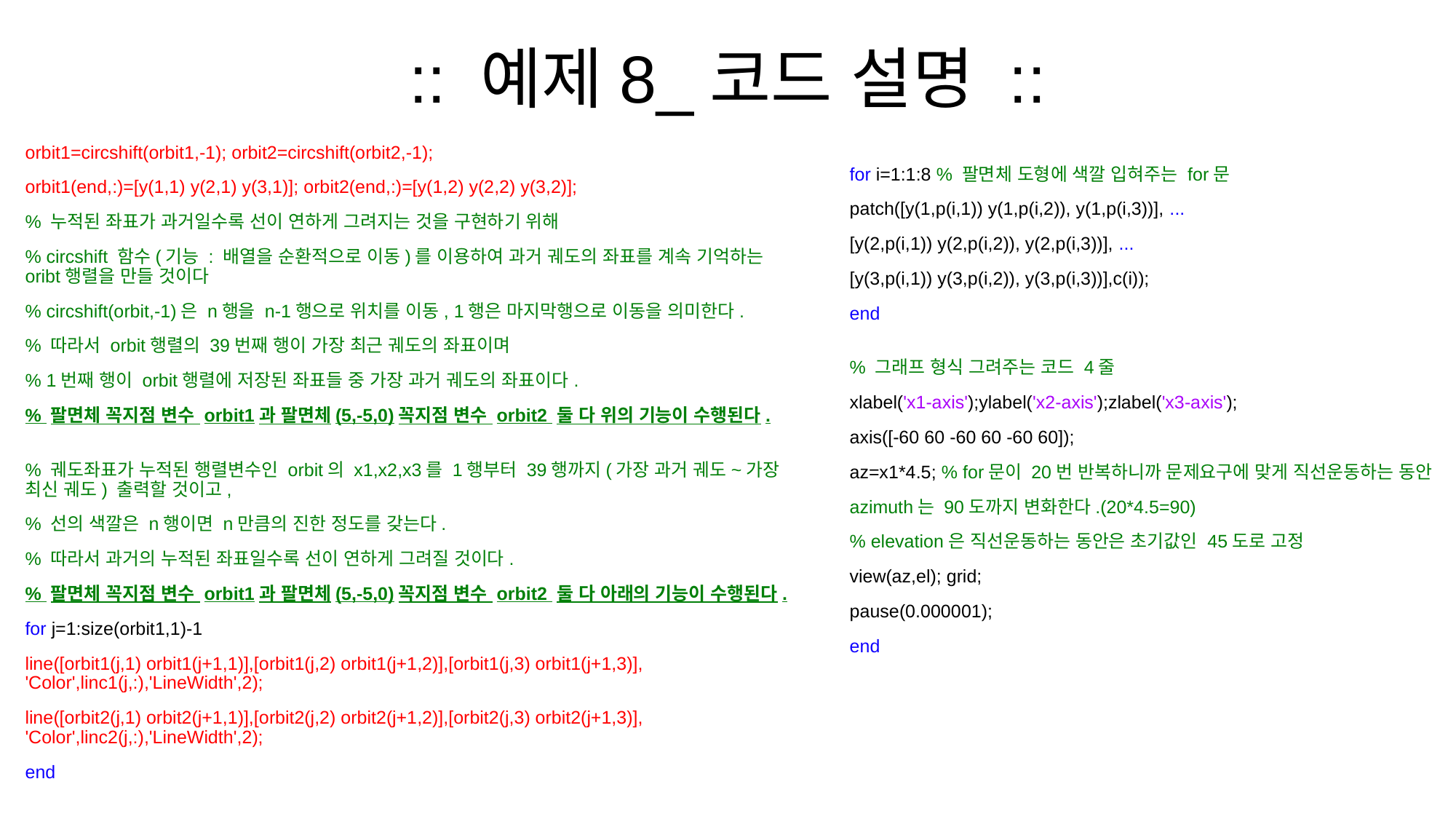

# :: 예제8_코드 설명 ::
orbit1=circshift(orbit1,-1); orbit2=circshift(orbit2,-1);
orbit1(end,:)=[y(1,1) y(2,1) y(3,1)]; orbit2(end,:)=[y(1,2) y(2,2) y(3,2)];
% 누적된 좌표가 과거일수록 선이 연하게 그려지는 것을 구현하기 위해
% circshift 함수(기능 : 배열을 순환적으로 이동)를 이용하여 과거 궤도의 좌표를 계속 기억하는 oribt행렬을 만들 것이다
% circshift(orbit,-1)은 n행을 n-1행으로 위치를 이동, 1행은 마지막행으로 이동을 의미한다.
% 따라서 orbit행렬의 39번째 행이 가장 최근 궤도의 좌표이며
% 1번째 행이 orbit행렬에 저장된 좌표들 중 가장 과거 궤도의 좌표이다.
% 팔면체 꼭지점 변수 orbit1과 팔면체(5,-5,0)꼭지점 변수 orbit2 둘 다 위의 기능이 수행된다.
% 궤도좌표가 누적된 행렬변수인 orbit의 x1,x2,x3를 1행부터 39행까지(가장 과거 궤도~가장 최신 궤도) 출력할 것이고,
% 선의 색깔은 n행이면 n만큼의 진한 정도를 갖는다.
% 따라서 과거의 누적된 좌표일수록 선이 연하게 그려질 것이다.
% 팔면체 꼭지점 변수 orbit1과 팔면체(5,-5,0)꼭지점 변수 orbit2 둘 다 아래의 기능이 수행된다.
for j=1:size(orbit1,1)-1
line([orbit1(j,1) orbit1(j+1,1)],[orbit1(j,2) orbit1(j+1,2)],[orbit1(j,3) orbit1(j+1,3)], 'Color',linc1(j,:),'LineWidth',2);
line([orbit2(j,1) orbit2(j+1,1)],[orbit2(j,2) orbit2(j+1,2)],[orbit2(j,3) orbit2(j+1,3)], 'Color',linc2(j,:),'LineWidth',2);
end
for i=1:1:8 % 팔면체 도형에 색깔 입혀주는 for문
patch([y(1,p(i,1)) y(1,p(i,2)), y(1,p(i,3))], ...
[y(2,p(i,1)) y(2,p(i,2)), y(2,p(i,3))], ...
[y(3,p(i,1)) y(3,p(i,2)), y(3,p(i,3))],c(i));
end
% 그래프 형식 그려주는 코드 4줄
xlabel('x1-axis');ylabel('x2-axis');zlabel('x3-axis');
axis([-60 60 -60 60 -60 60]);
az=x1*4.5; % for문이 20번 반복하니까 문제요구에 맞게 직선운동하는 동안
azimuth는 90도까지 변화한다.(20*4.5=90)
% elevation은 직선운동하는 동안은 초기값인 45도로 고정
view(az,el); grid;
pause(0.000001);
end